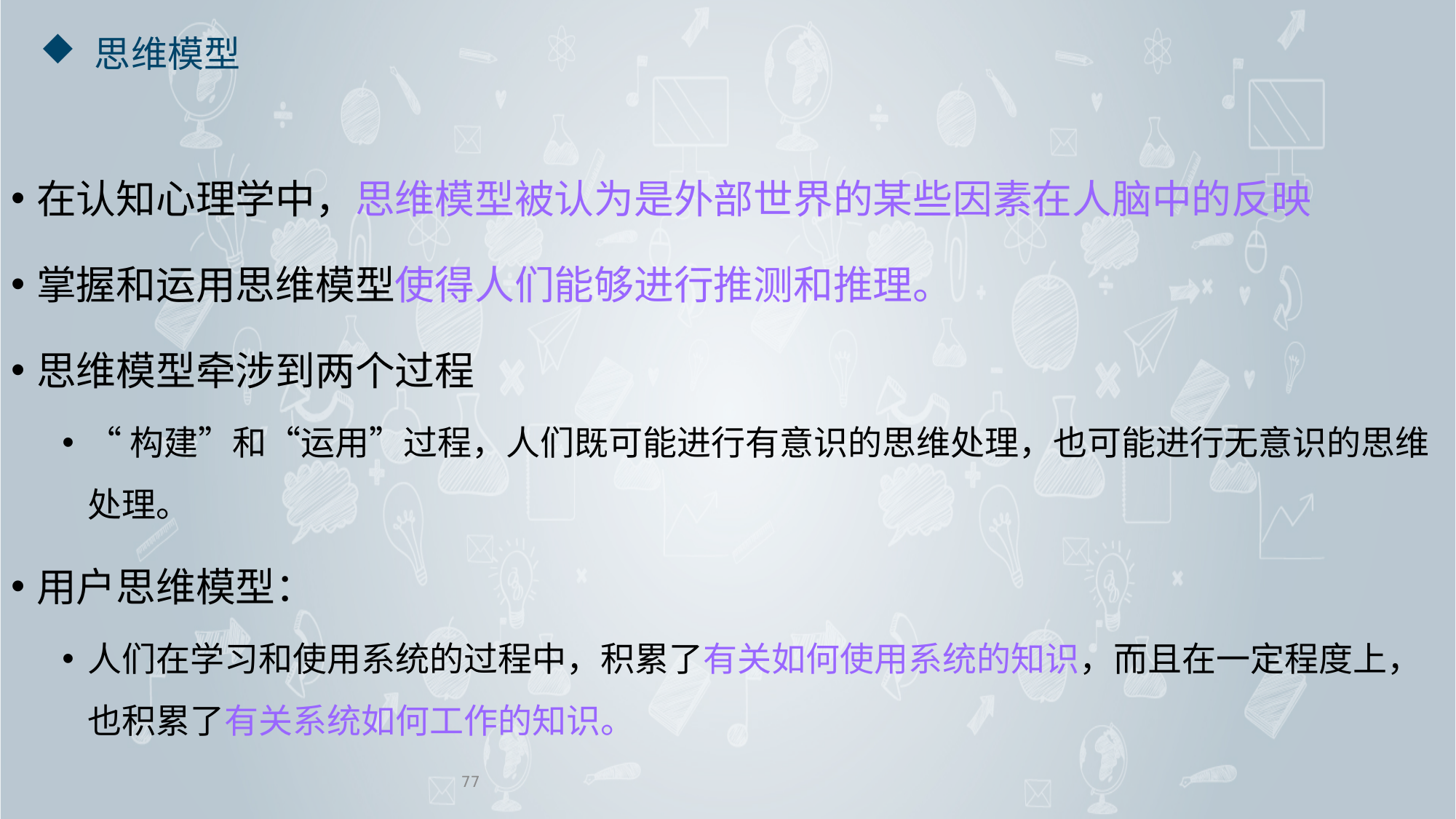

# 思维模型
在认知心理学中，思维模型被认为是外部世界的某些因素在人脑中的反映
掌握和运用思维模型使得人们能够进行推测和推理。
思维模型牵涉到两个过程
“构建”和“运用”过程，人们既可能进行有意识的思维处理，也可能进行无意识的思维处理。
用户思维模型：
人们在学习和使用系统的过程中，积累了有关如何使用系统的知识，而且在一定程度上，也积累了有关系统如何工作的知识。
77